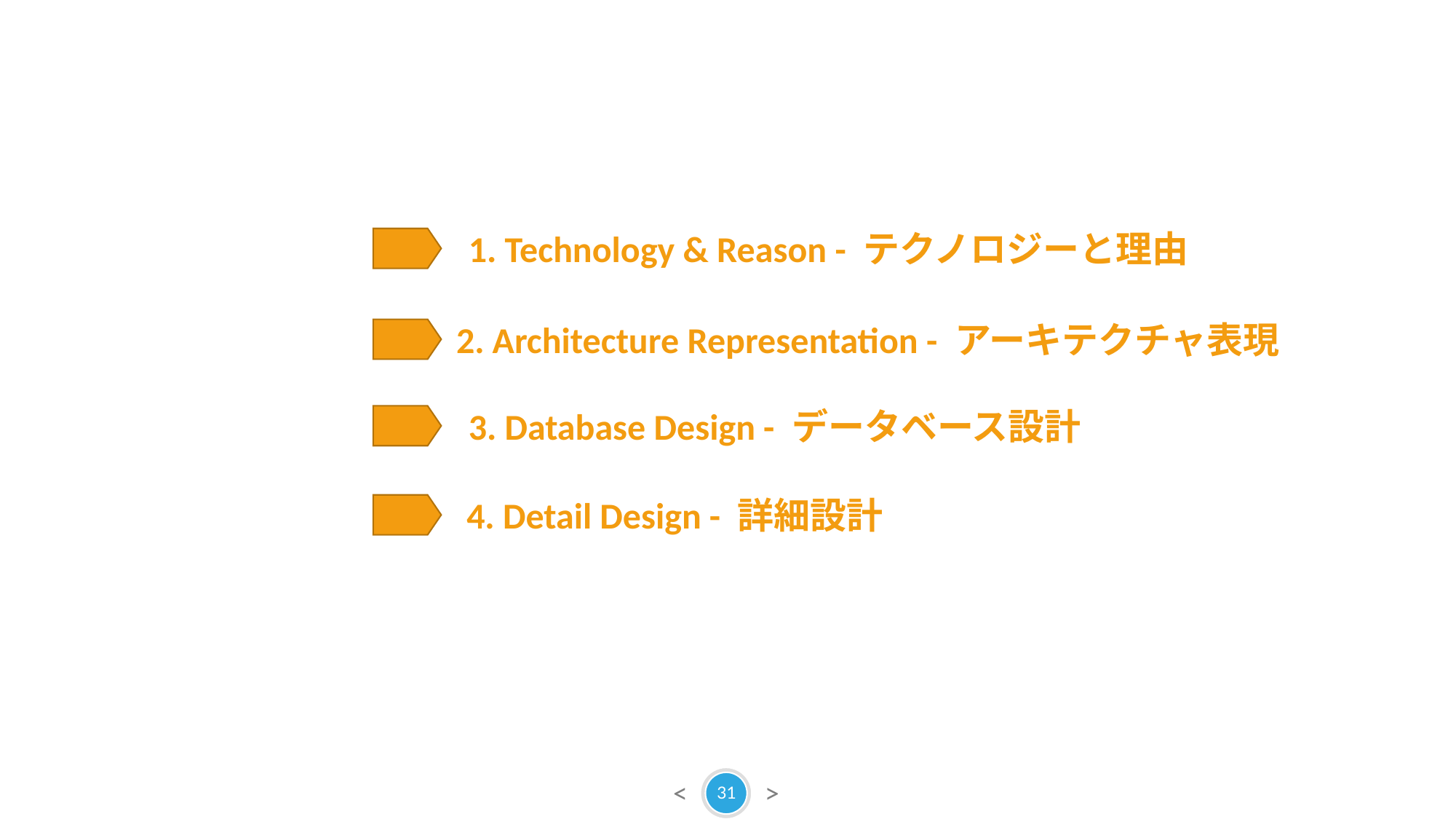

1. Technology & Reason - テクノロジーと理由

2. Architecture Representation - アーキテクチャ表現

3. Database Design - データベース設計

4. Detail Design - 詳細設計
31